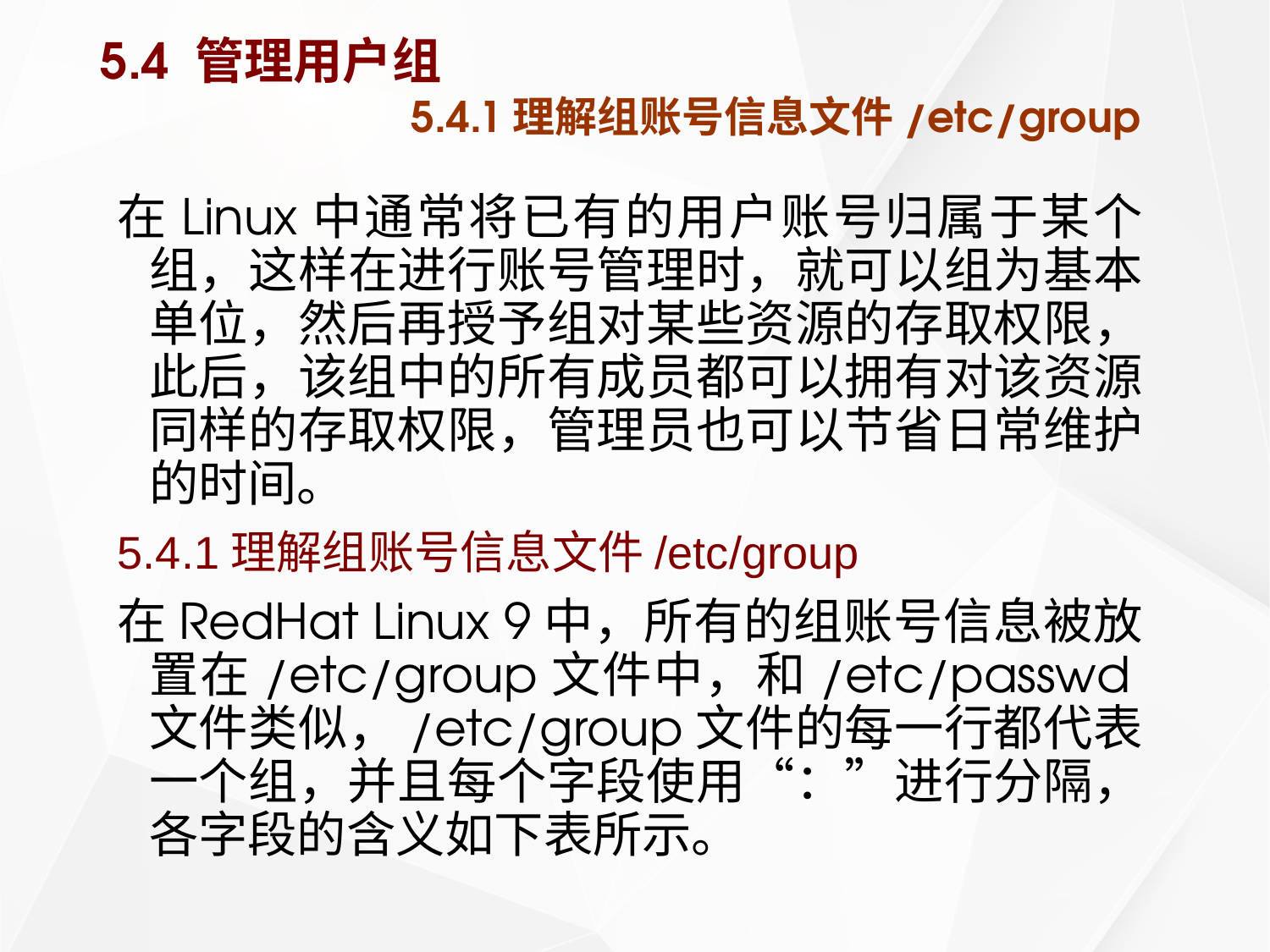

# 5.4 管理用户组 5.4.1理解组账号信息文件/etc/group
在Linux中通常将已有的用户账号归属于某个组，这样在进行账号管理时，就可以组为基本单位，然后再授予组对某些资源的存取权限，此后，该组中的所有成员都可以拥有对该资源同样的存取权限，管理员也可以节省日常维护的时间。
5.4.1理解组账号信息文件/etc/group
在RedHat Linux 9中，所有的组账号信息被放置在/etc/group文件中，和/etc/passwd文件类似，/etc/group文件的每一行都代表一个组，并且每个字段使用“：”进行分隔，各字段的含义如下表所示。